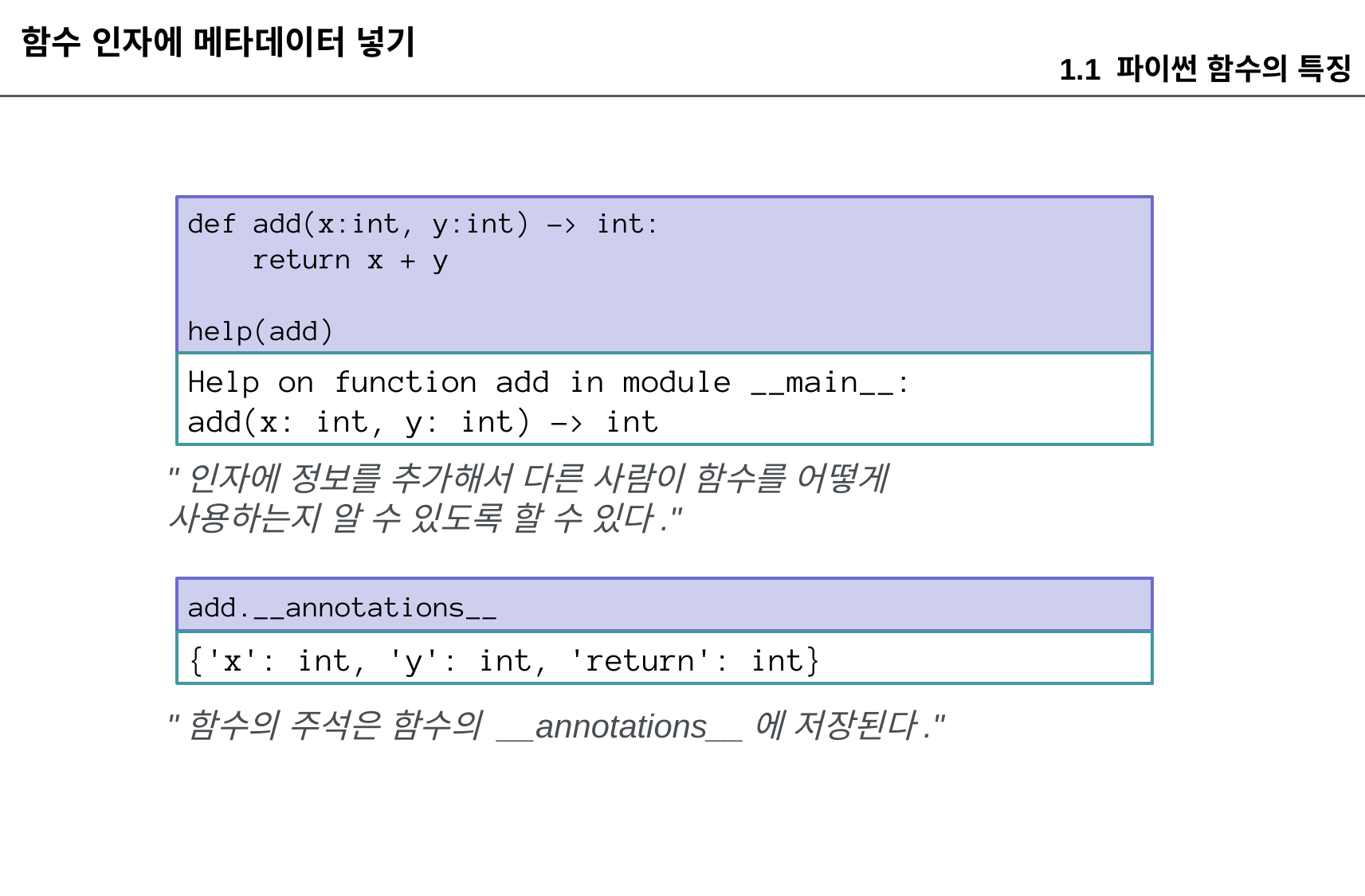

함수 인자에 메타데이터 넣기
1.1 파이썬 함수의 특징
def add(x:int, y:int) -> int:
    return x + y

help(add)
Help on function add in module __main__:
add(x: int, y: int) -> int
"인자에 정보를 추가해서 다른 사람이 함수를 어떻게 사용하는지 알 수 있도록 할 수 있다."
add.__annotations__
{'x': int, 'y': int, 'return': int}
"함수의 주석은 함수의 __annotations__에 저장된다."